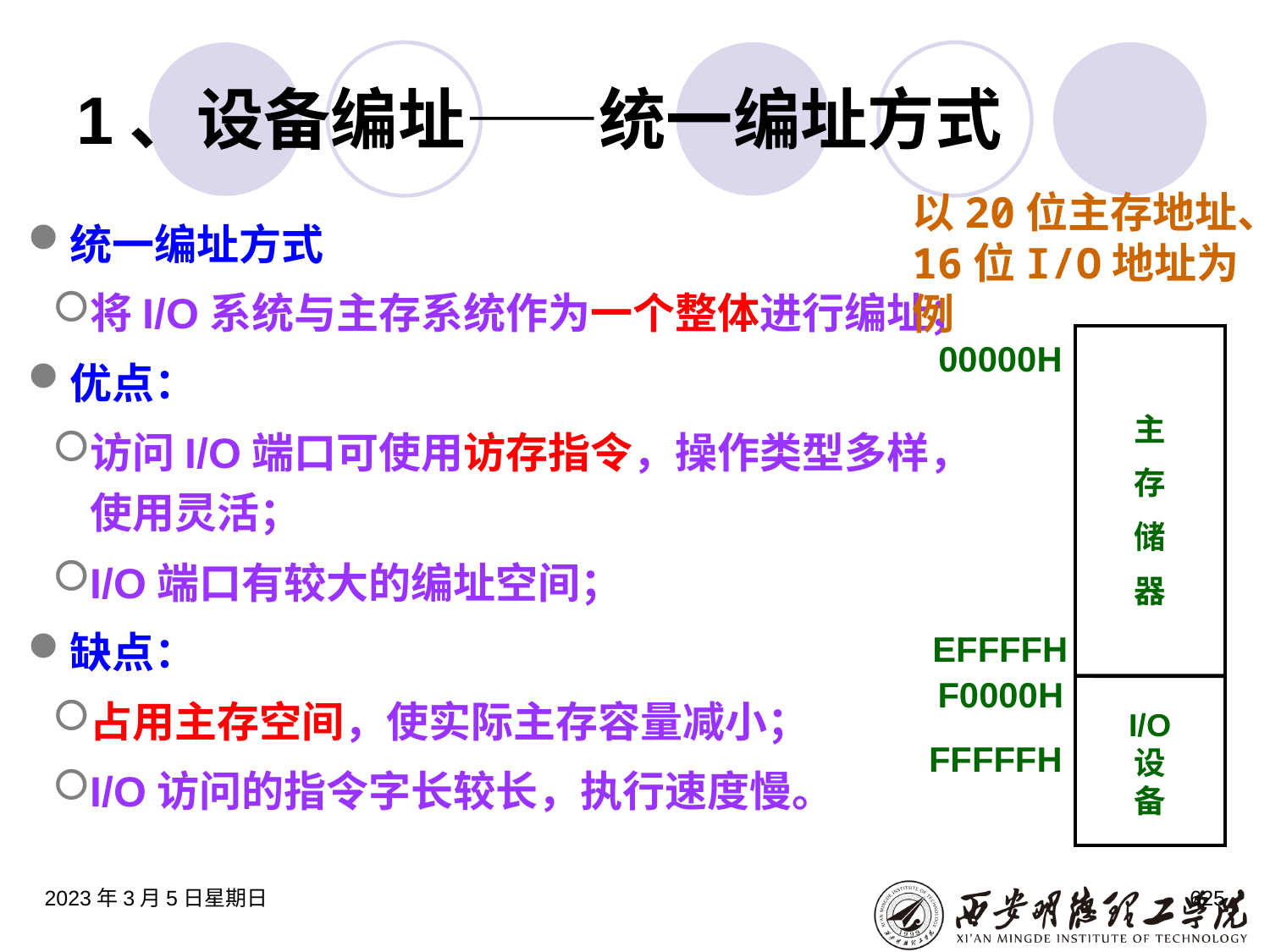

# 1、设备编址——统一编址方式
以20位主存地址、16位I/O地址为例
统一编址方式
将I/O系统与主存系统作为一个整体进行编址；
优点：
访问I/O端口可使用访存指令，操作类型多样，使用灵活；
I/O端口有较大的编址空间；
缺点：
占用主存空间，使实际主存容量减小；
I/O访问的指令字长较长，执行速度慢。
| 00000H FFFFFH |  |
| --- | --- |
主
存
储
器
EFFFFH
F0000H

I/O
设
备
2023年3月5日星期日
625